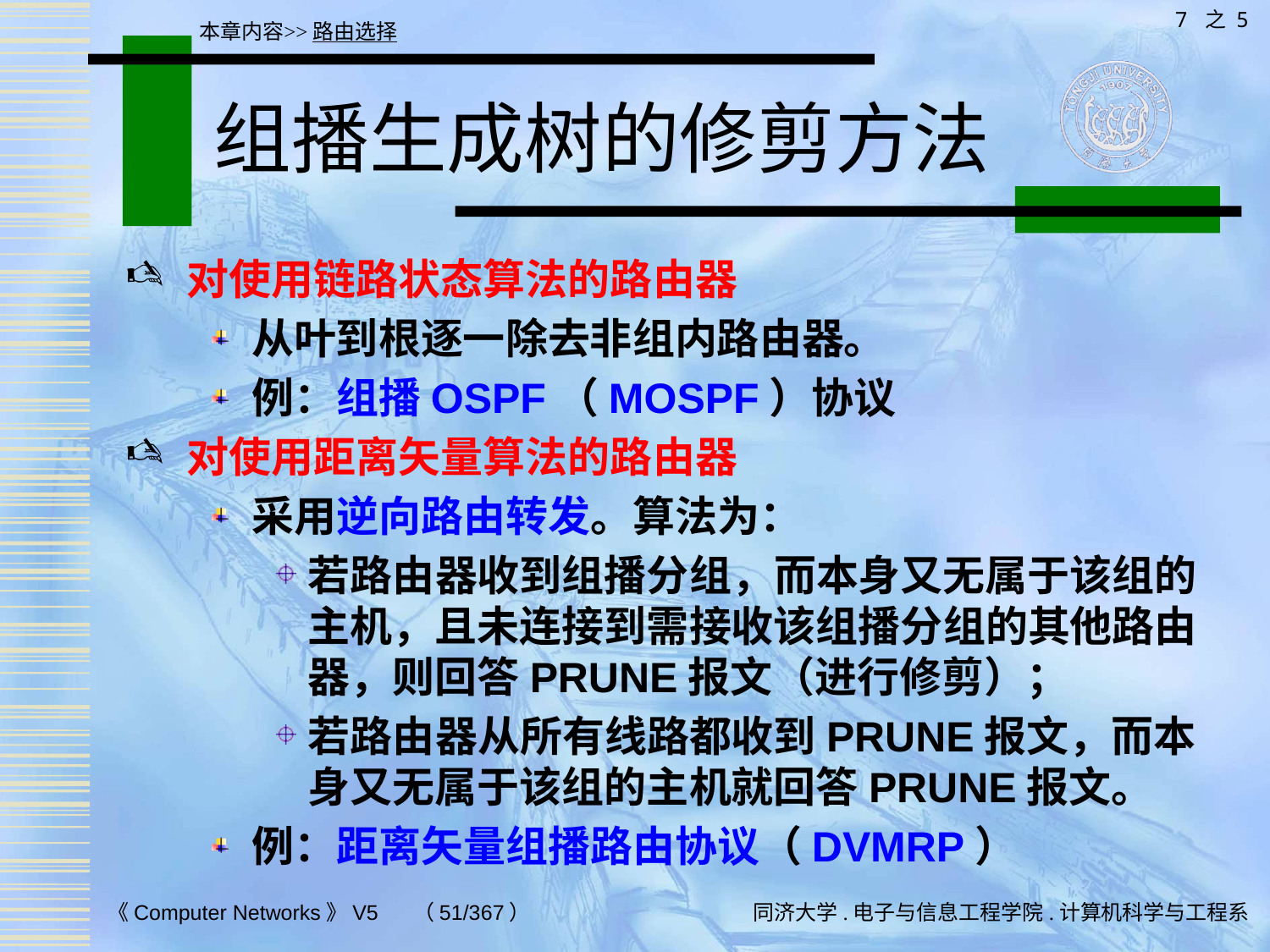

7 之 5
本章内容>>路由选择
# 组播生成树的修剪方法
对使用链路状态算法的路由器
从叶到根逐一除去非组内路由器。
例：组播OSPF（MOSPF）协议
对使用距离矢量算法的路由器
采用逆向路由转发。算法为：
若路由器收到组播分组，而本身又无属于该组的主机，且未连接到需接收该组播分组的其他路由器，则回答PRUNE报文（进行修剪）；
若路由器从所有线路都收到PRUNE报文，而本身又无属于该组的主机就回答PRUNE报文。
例：距离矢量组播路由协议（DVMRP）